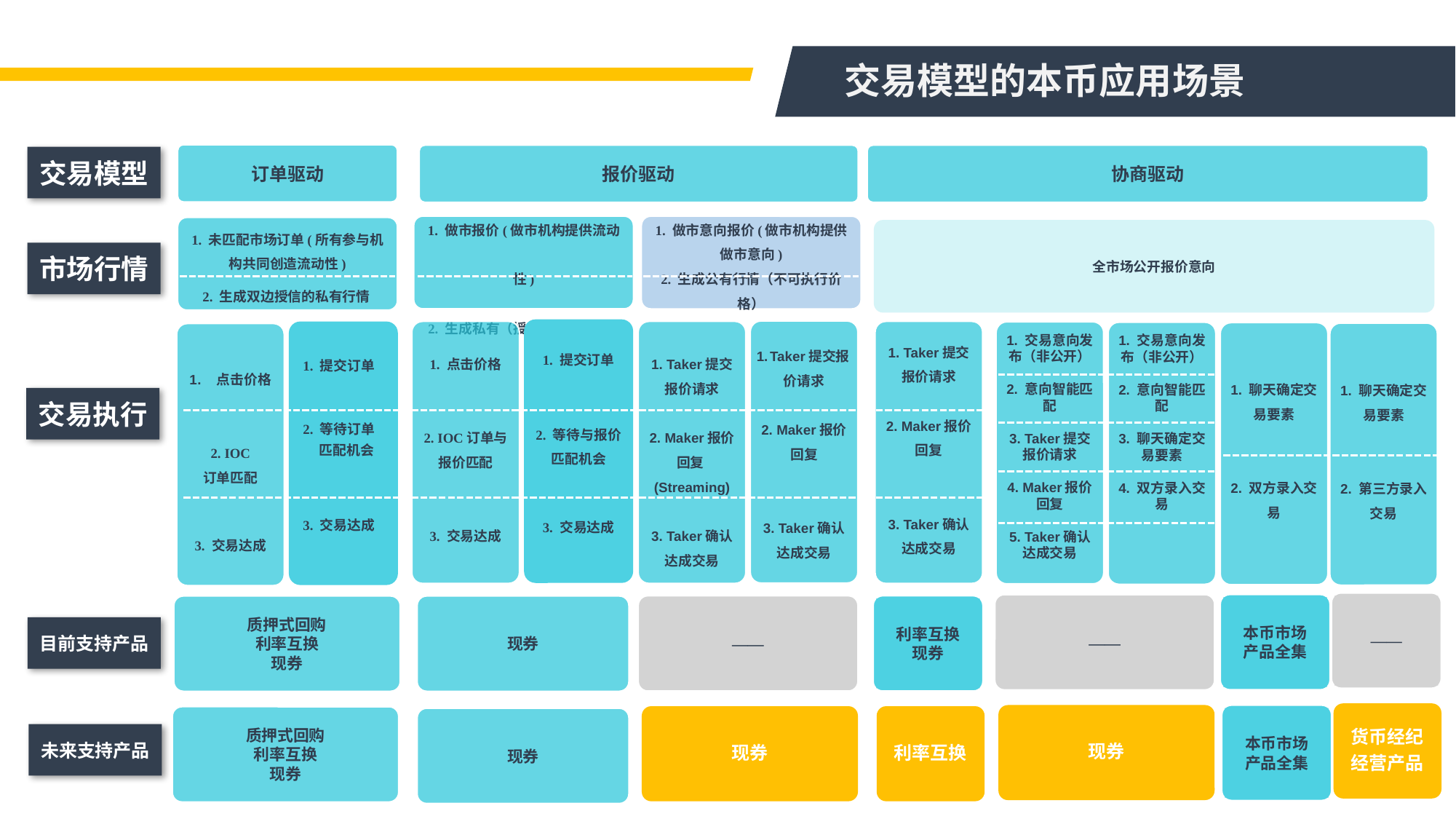

交易模型的本币应用场景

订单驱动

协商驱动

报价驱动
交易模型

1. 做市报价(做市机构提供流动性)
2. 生成私有（授信）/公有行情

1. 做市意向报价(做市机构提供做市意向)
2. 生成公有行情（不可执行价格）

1. 未匹配市场订单(所有参与机构共同创造流动性)
2. 生成双边授信的私有行情

全市场公开报价意向
市场行情

1. Taker提交报价请求

2. Maker报价回复

3. Taker确认达成交易

1. 提交订单

2. 等待订单
    匹配机会

3. 交易达成

1. 提交订单

2. 等待与报价匹配机会

3. 交易达成

Taker提交报价请求

2. Maker报价回复

3. Taker确认达成交易

1. Taker提交报价请求

2. Maker报价回复(Streaming)

3. Taker确认达成交易

1. 点击价格

2. IOC订单与报价匹配

3. 交易达成

1. 交易意向发布（非公开）

2. 意向智能匹配

3. Taker提交报价请求

4. Maker报价回复

5. Taker确认达成交易

1. 交易意向发布（非公开）

2. 意向智能匹配

3. 聊天确定交易要素

4. 双方录入交易

1. 聊天确定交易要素

2. 双方录入交易

1. 聊天确定交易要素

2. 第三方录入交易

点击价格

2. IOC
订单匹配

3. 交易达成
交易执行

——

本币市场
产品全集

——

——

利率互换
现券

质押式回购
利率互换
现券

现券
目前支持产品

货币经纪
经营产品

现券

本币市场
产品全集

现券

利率互换

质押式回购
利率互换
现券

现券
未来支持产品